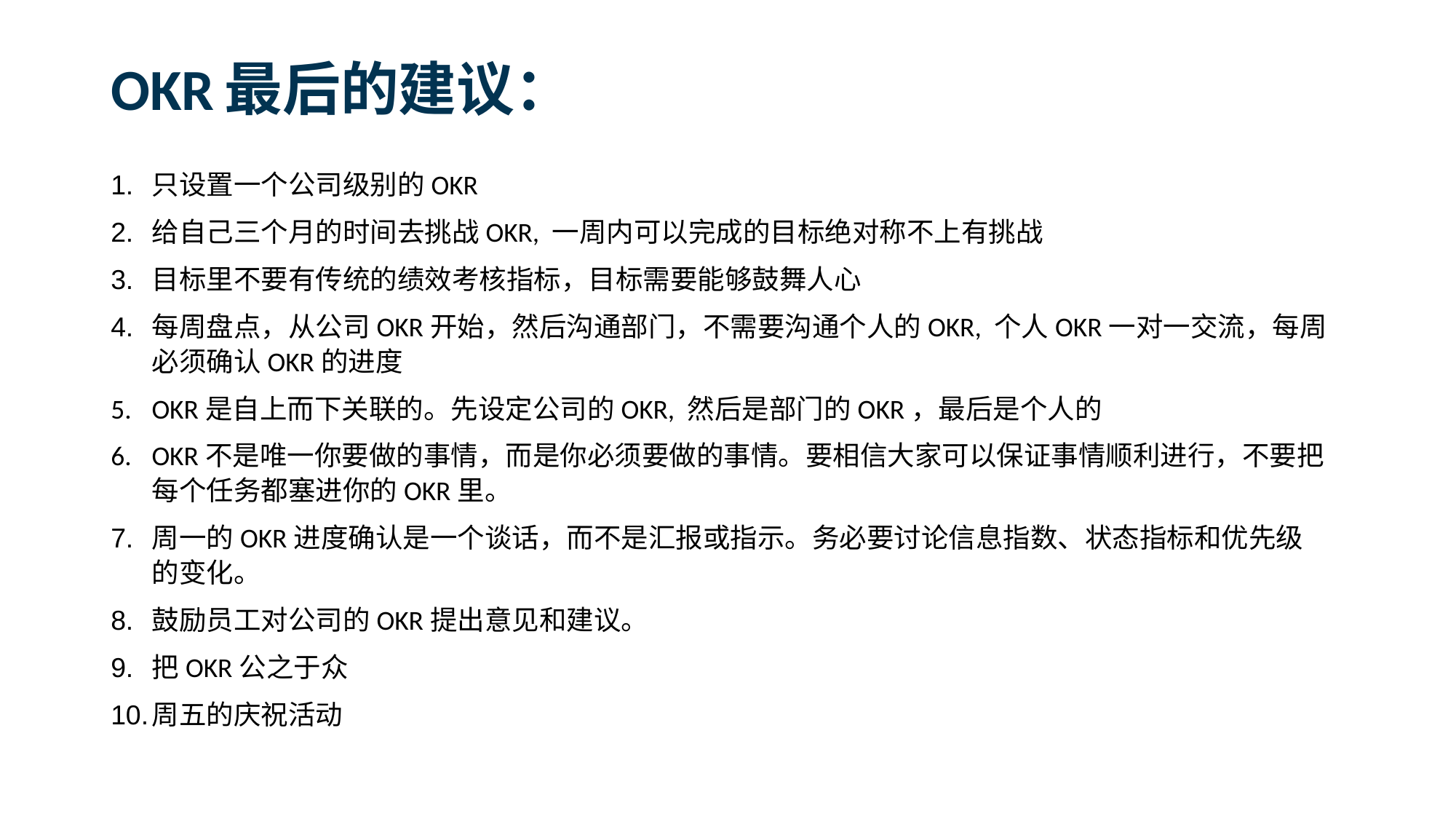

# OKR最后的建议：
只设置一个公司级别的OKR
给自己三个月的时间去挑战OKR, 一周内可以完成的目标绝对称不上有挑战
目标里不要有传统的绩效考核指标，目标需要能够鼓舞人心
每周盘点，从公司OKR开始，然后沟通部门，不需要沟通个人的OKR, 个人OKR一对一交流，每周必须确认OKR的进度
OKR是自上而下关联的。先设定公司的OKR, 然后是部门的OKR，最后是个人的
OKR不是唯一你要做的事情，而是你必须要做的事情。要相信大家可以保证事情顺利进行，不要把每个任务都塞进你的OKR里。
周一的OKR进度确认是一个谈话，而不是汇报或指示。务必要讨论信息指数、状态指标和优先级的变化。
鼓励员工对公司的OKR提出意见和建议。
把OKR公之于众
周五的庆祝活动